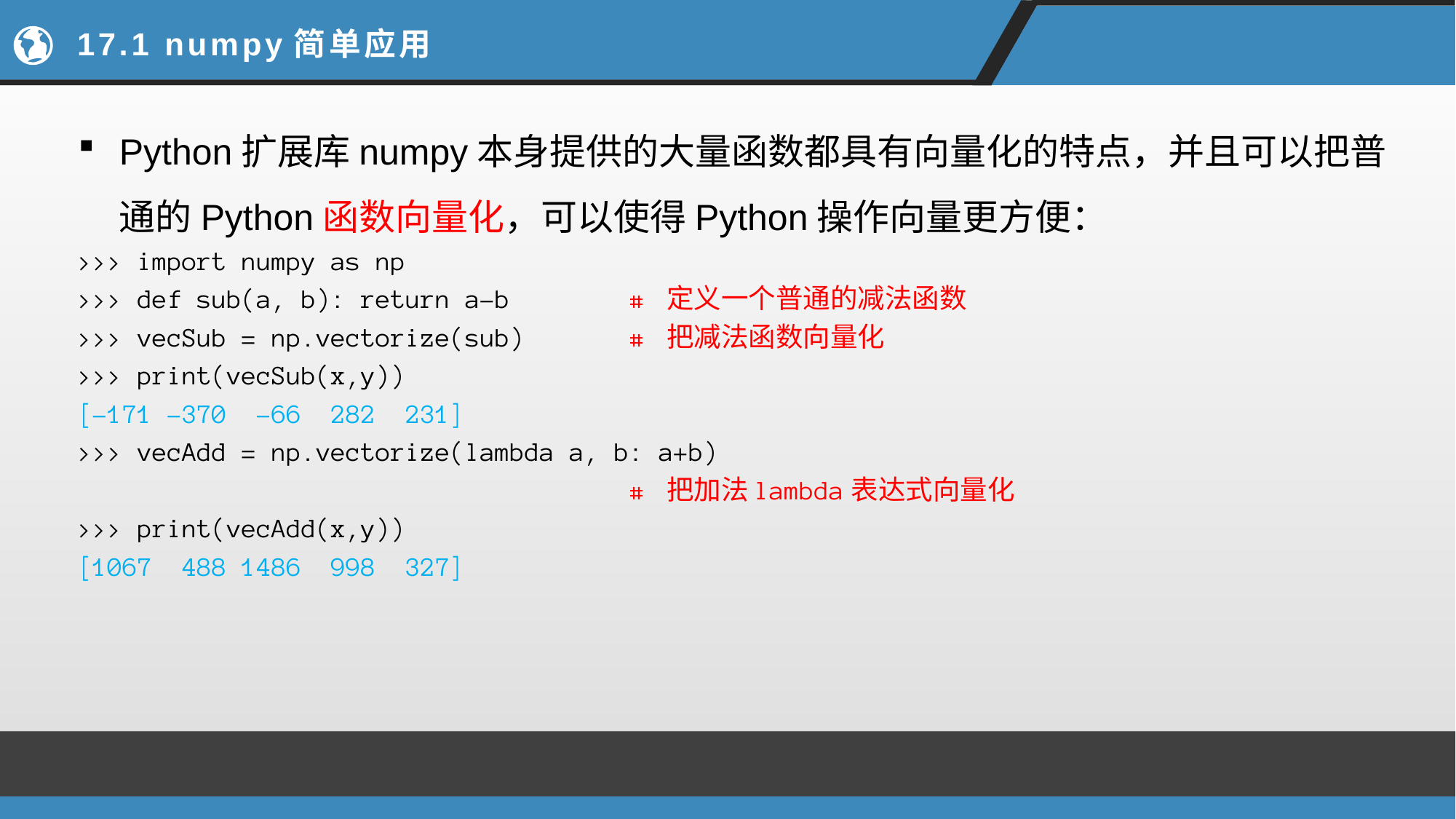

# 17.1 numpy简单应用

Python扩展库numpy本身提供的大量函数都具有向量化的特点，并且可以把普通的Python函数向量化，可以使得Python操作向量更方便：
>>> import numpy as np
>>> def sub(a, b): return a-b        # 定义一个普通的减法函数
>>> vecSub = np.vectorize(sub)       # 把减法函数向量化
>>> print(vecSub(x,y))
[-171 -370  -66  282  231]
>>> vecAdd = np.vectorize(lambda a, b: a+b)
                                     # 把加法lambda表达式向量化
>>> print(vecAdd(x,y))
[1067  488 1486  998  327]